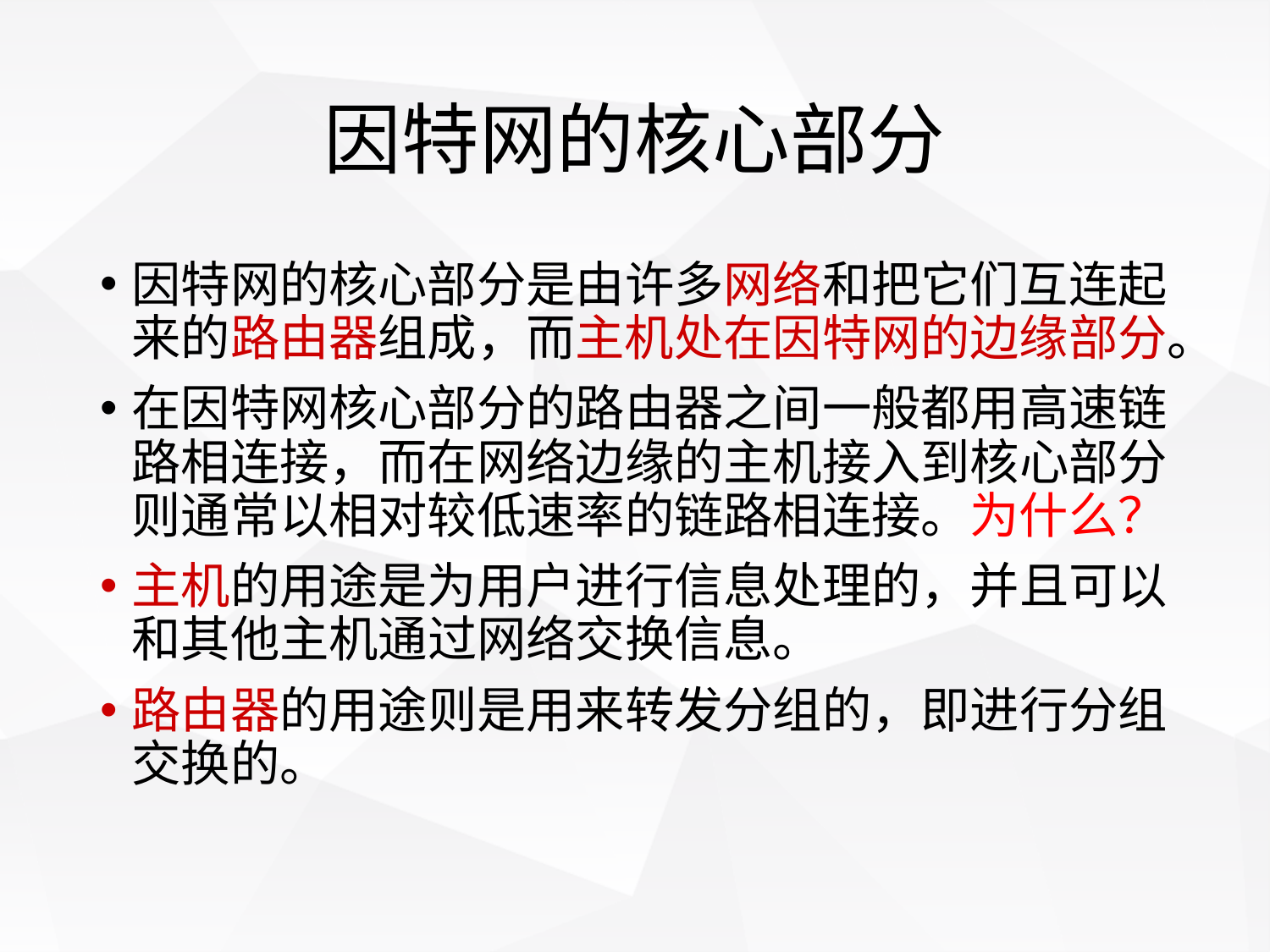

# 因特网的核心部分
因特网的核心部分是由许多网络和把它们互连起来的路由器组成，而主机处在因特网的边缘部分。
在因特网核心部分的路由器之间一般都用高速链路相连接，而在网络边缘的主机接入到核心部分则通常以相对较低速率的链路相连接。为什么？
主机的用途是为用户进行信息处理的，并且可以和其他主机通过网络交换信息。
路由器的用途则是用来转发分组的，即进行分组交换的。